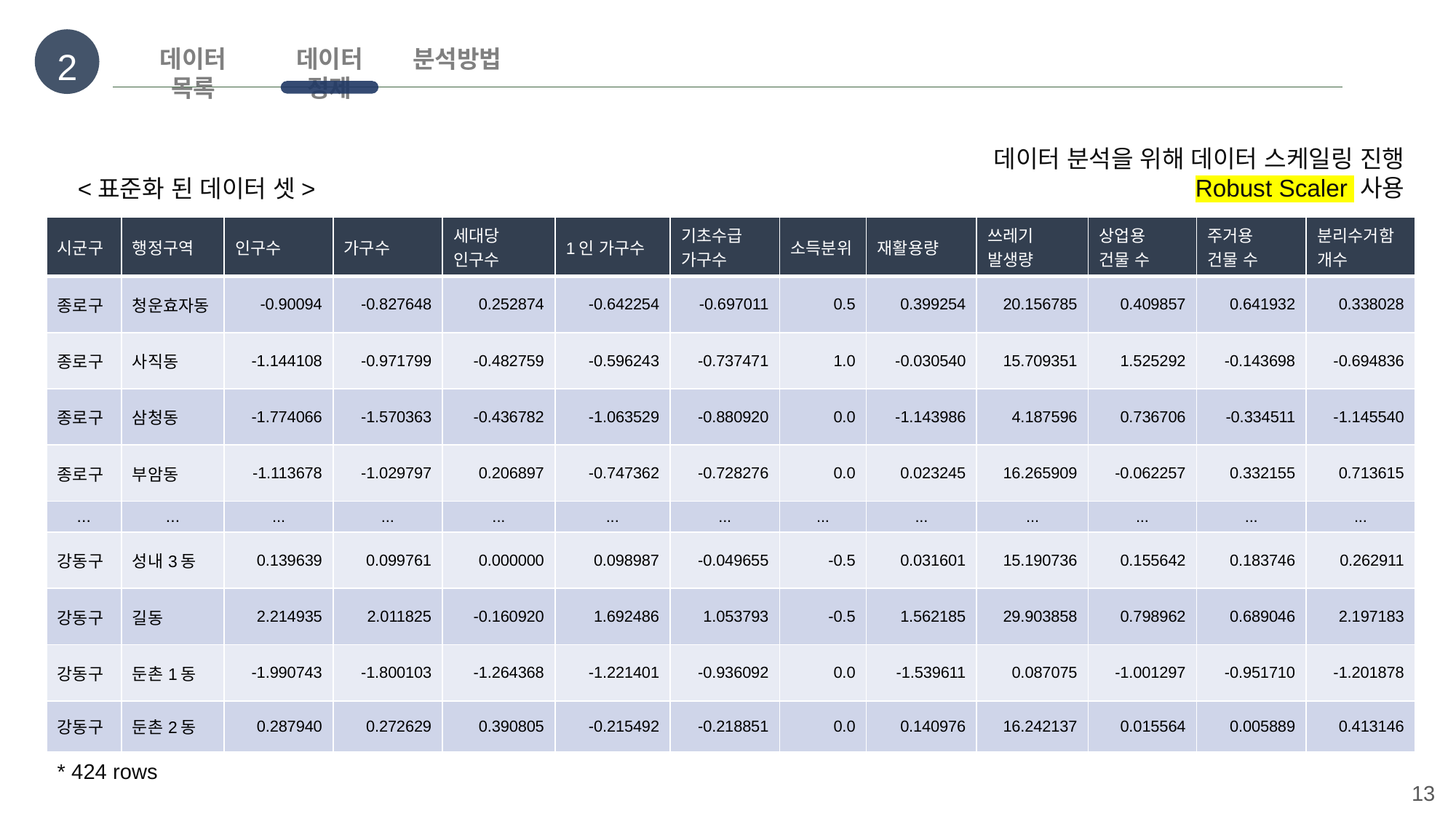

2
데이터 목록
데이터 정제
분석방법

데이터 분석을 위해 데이터 스케일링 진행
Robust Scaler 사용
<표준화 된 데이터 셋>
| 시군구 | 행정구역 | 인구수 | 가구수 | 세대당 인구수 | 1인 가구수 | 기초수급 가구수 | 소득분위 | 재활용량 | 쓰레기 발생량 | 상업용 건물 수 | 주거용 건물 수 | 분리수거함 개수 |
| --- | --- | --- | --- | --- | --- | --- | --- | --- | --- | --- | --- | --- |
| 종로구 | 청운효자동 | -0.90094 | -0.827648 | 0.252874 | -0.642254 | -0.697011 | 0.5 | 0.399254 | 20.156785 | 0.409857 | 0.641932 | 0.338028 |
| 종로구 | 사직동 | -1.144108 | -0.971799 | -0.482759 | -0.596243 | -0.737471 | 1.0 | -0.030540 | 15.709351 | 1.525292 | -0.143698 | -0.694836 |
| 종로구 | 삼청동 | -1.774066 | -1.570363 | -0.436782 | -1.063529 | -0.880920 | 0.0 | -1.143986 | 4.187596 | 0.736706 | -0.334511 | -1.145540 |
| 종로구 | 부암동 | -1.113678 | -1.029797 | 0.206897 | -0.747362 | -0.728276 | 0.0 | 0.023245 | 16.265909 | -0.062257 | 0.332155 | 0.713615 |
| ... | ... | ... | ... | ... | ... | ... | ... | ... | ... | ... | ... | ... |
| 강동구 | 성내3동 | 0.139639 | 0.099761 | 0.000000 | 0.098987 | -0.049655 | -0.5 | 0.031601 | 15.190736 | 0.155642 | 0.183746 | 0.262911 |
| 강동구 | 길동 | 2.214935 | 2.011825 | -0.160920 | 1.692486 | 1.053793 | -0.5 | 1.562185 | 29.903858 | 0.798962 | 0.689046 | 2.197183 |
| 강동구 | 둔촌1동 | -1.990743 | -1.800103 | -1.264368 | -1.221401 | -0.936092 | 0.0 | -1.539611 | 0.087075 | -1.001297 | -0.951710 | -1.201878 |
| 강동구 | 둔촌2동 | 0.287940 | 0.272629 | 0.390805 | -0.215492 | -0.218851 | 0.0 | 0.140976 | 16.242137 | 0.015564 | 0.005889 | 0.413146 |
* 424 rows
13